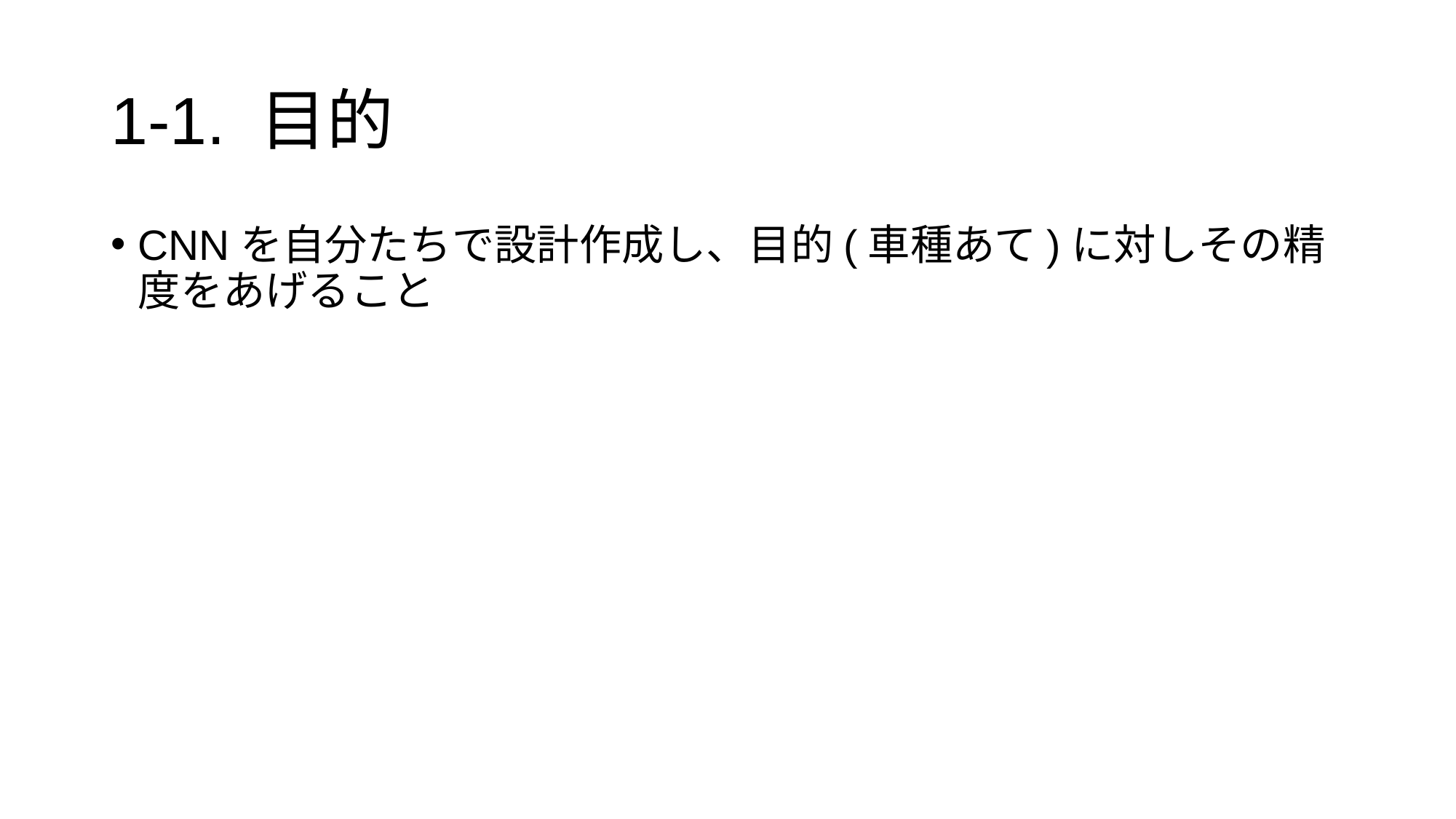

# 1-1. 目的
CNNを自分たちで設計作成し、目的(車種あて)に対しその精度をあげること